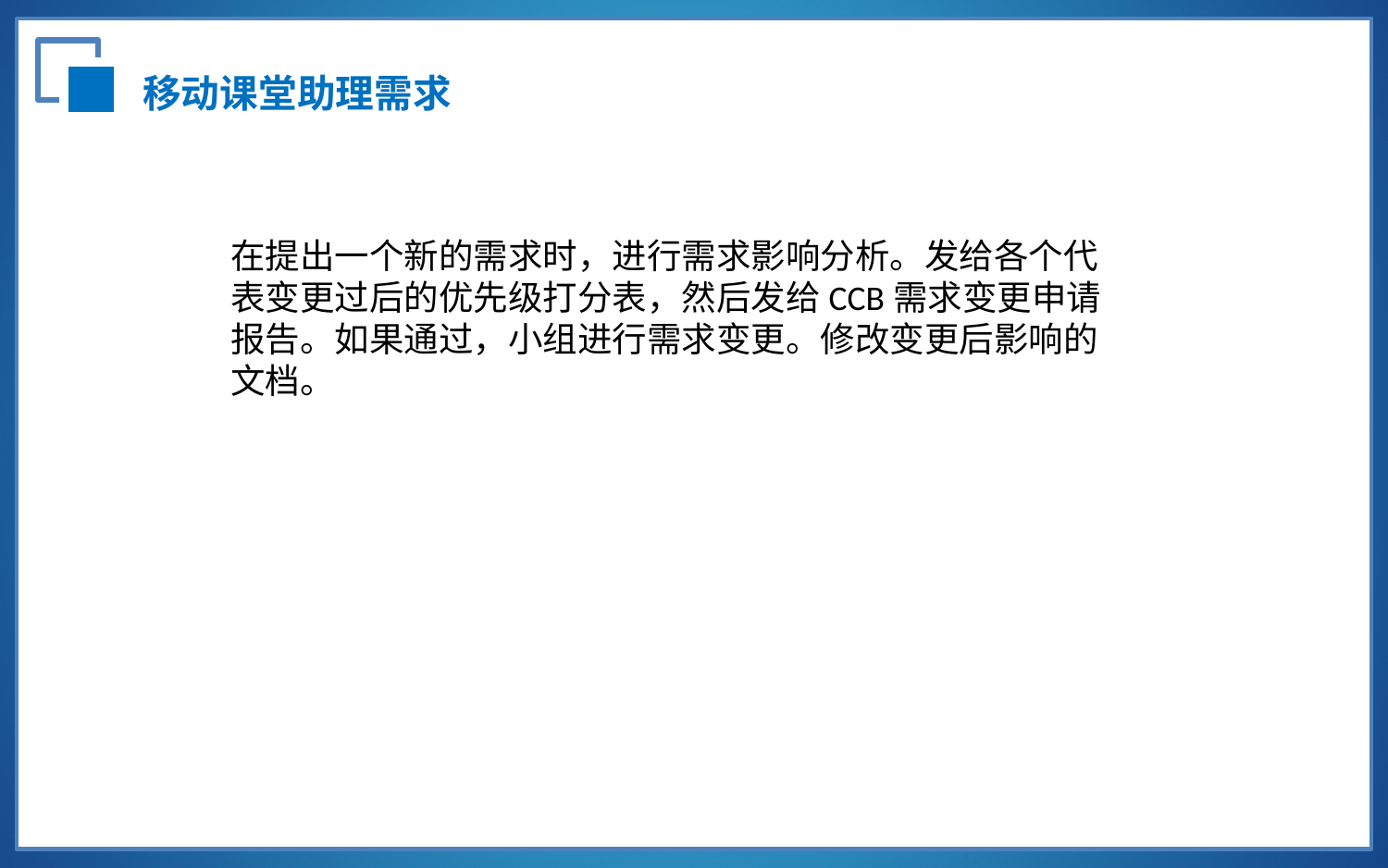

移动课堂助理需求
在提出一个新的需求时，进行需求影响分析。发给各个代表变更过后的优先级打分表，然后发给CCB需求变更申请报告。如果通过，小组进行需求变更。修改变更后影响的文档。